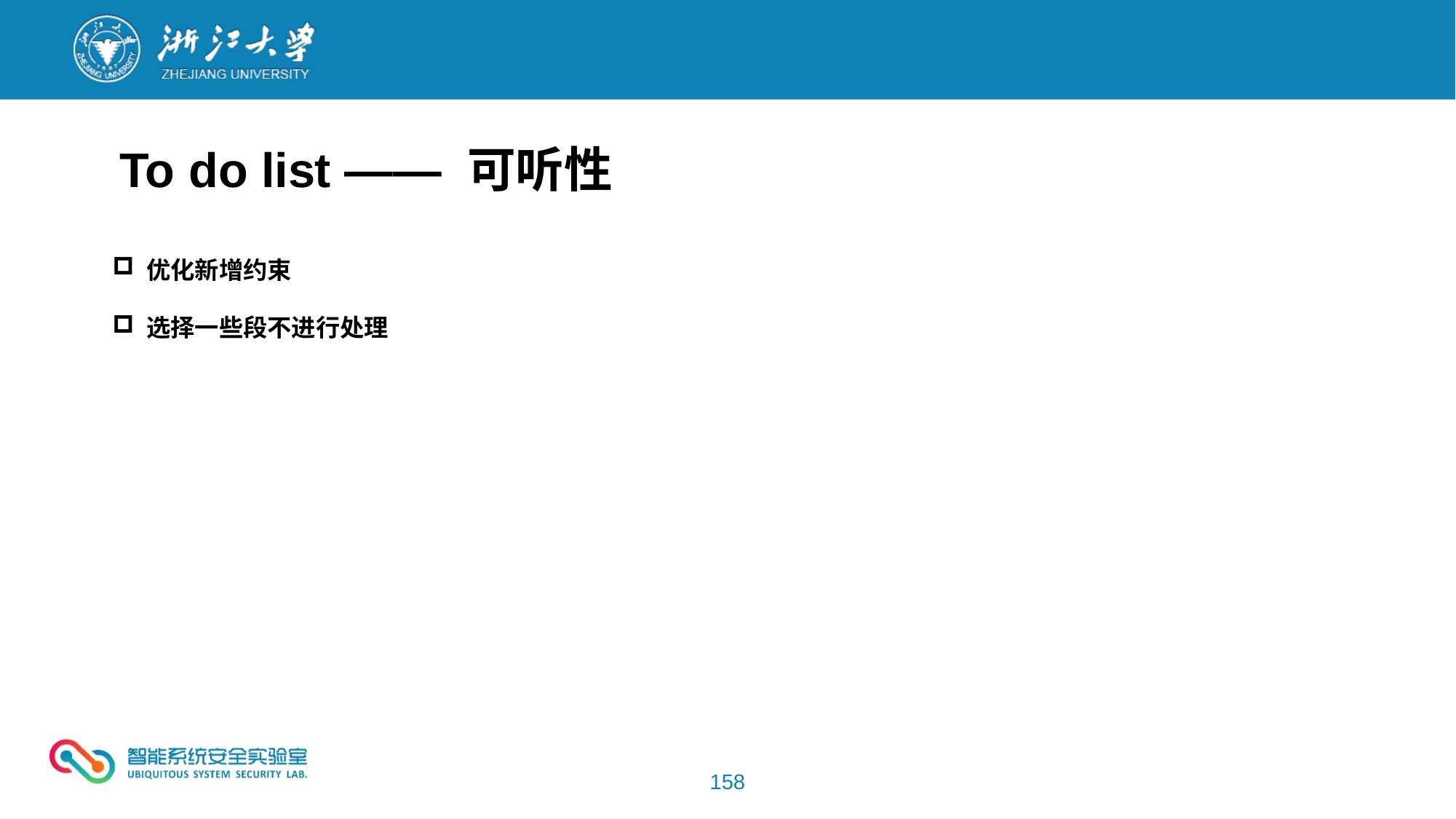

To do list —— 可听性
优化新增约束
选择一些段不进行处理